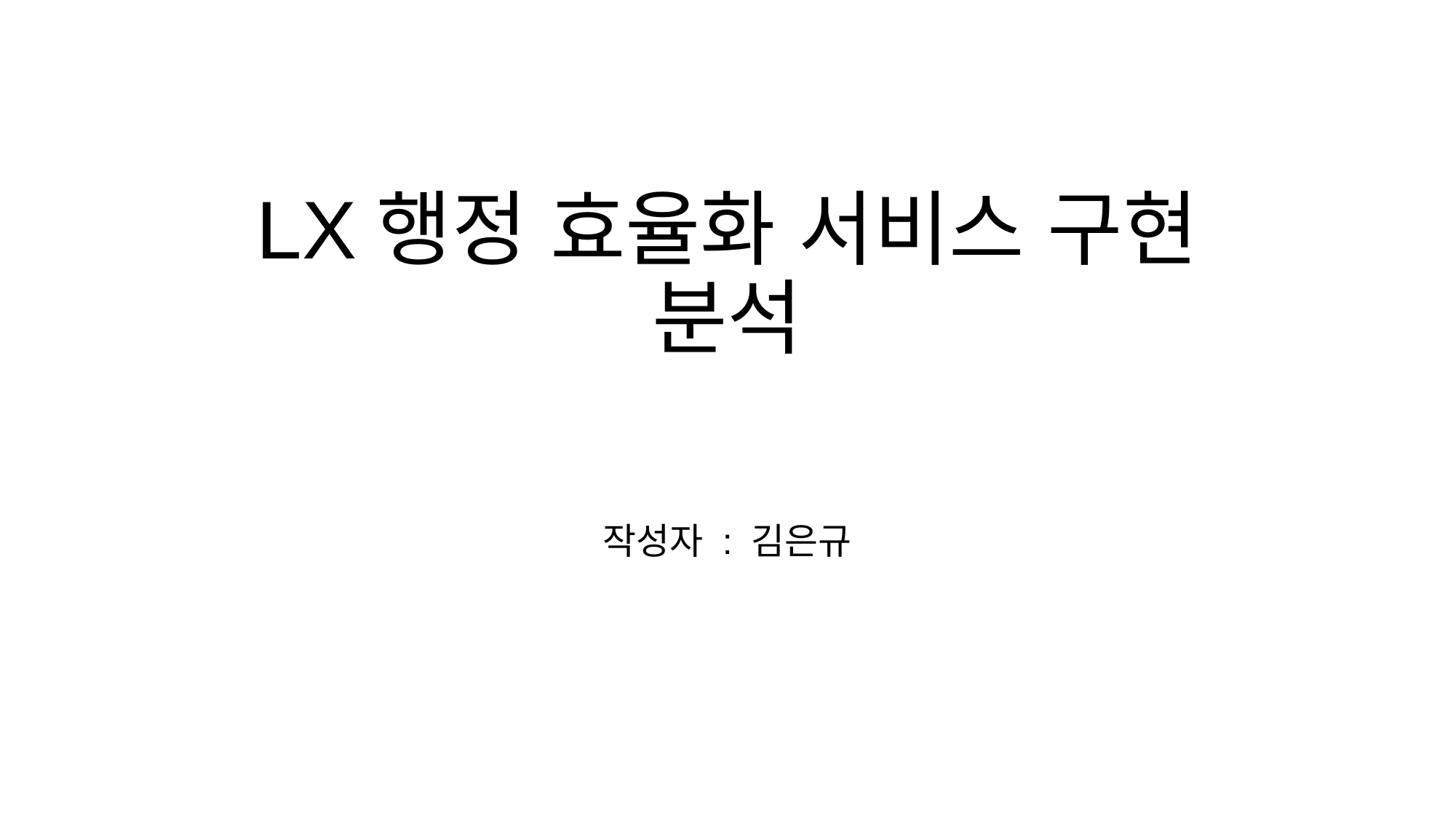

# LX행정 효율화 서비스 구현 분석
작성자 : 김은규